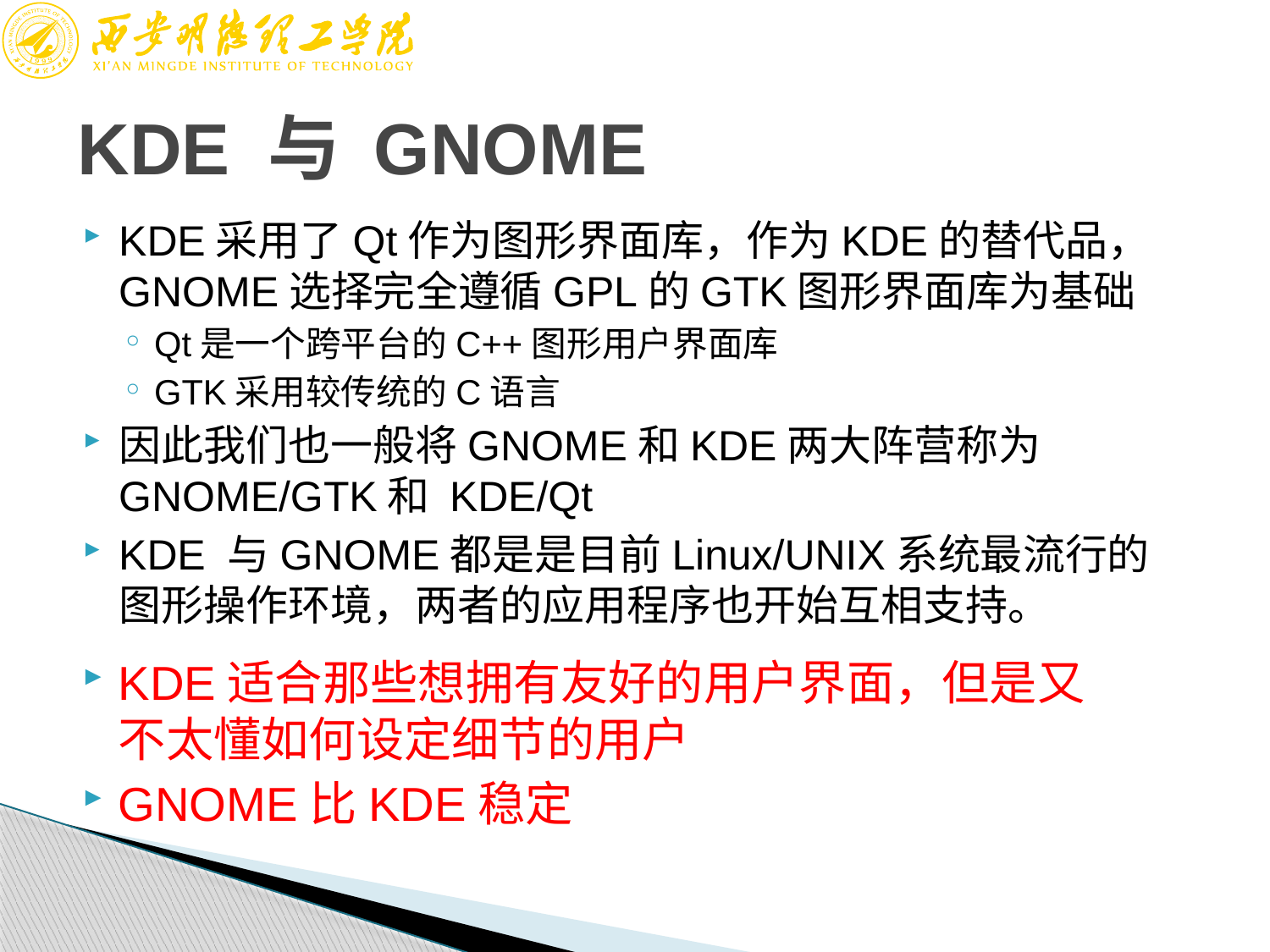

# KDE 与 GNOME
KDE采用了Qt作为图形界面库，作为KDE的替代品，GNOME选择完全遵循GPL的GTK图形界面库为基础
Qt是一个跨平台的C++图形用户界面库
GTK采用较传统的C语言
因此我们也一般将GNOME和KDE两大阵营称为GNOME/GTK和 KDE/Qt
KDE 与GNOME都是是目前Linux/UNIX系统最流行的图形操作环境，两者的应用程序也开始互相支持。

KDE适合那些想拥有友好的用户界面，但是又不太懂如何设定细节的用户
GNOME比KDE稳定